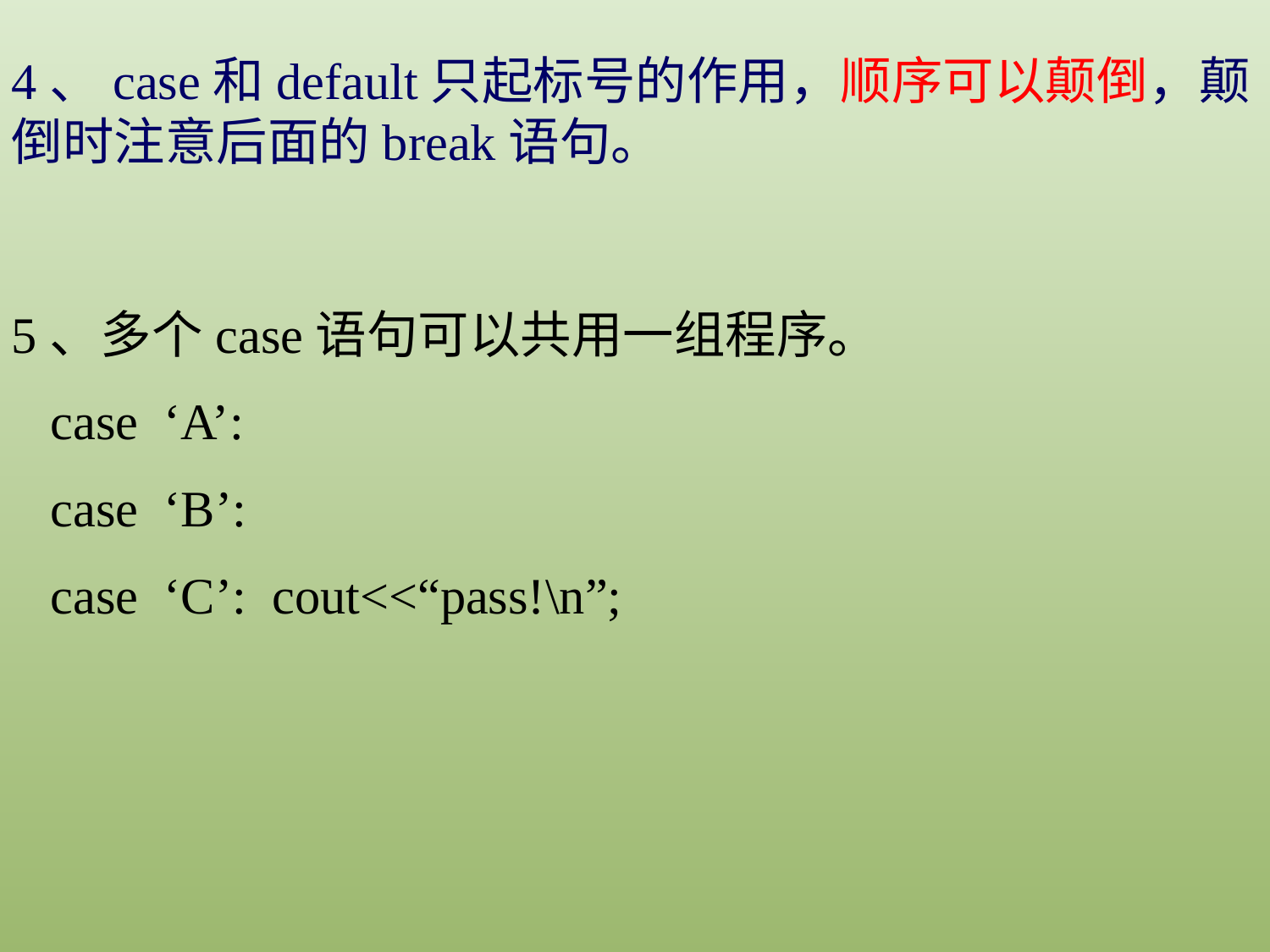

4、case和default只起标号的作用，顺序可以颠倒，颠倒时注意后面的break语句。
5、多个case语句可以共用一组程序。
   case  ‘A’:
   case  ‘B’:
   case  ‘C’:  cout<<“pass!\n”;
113